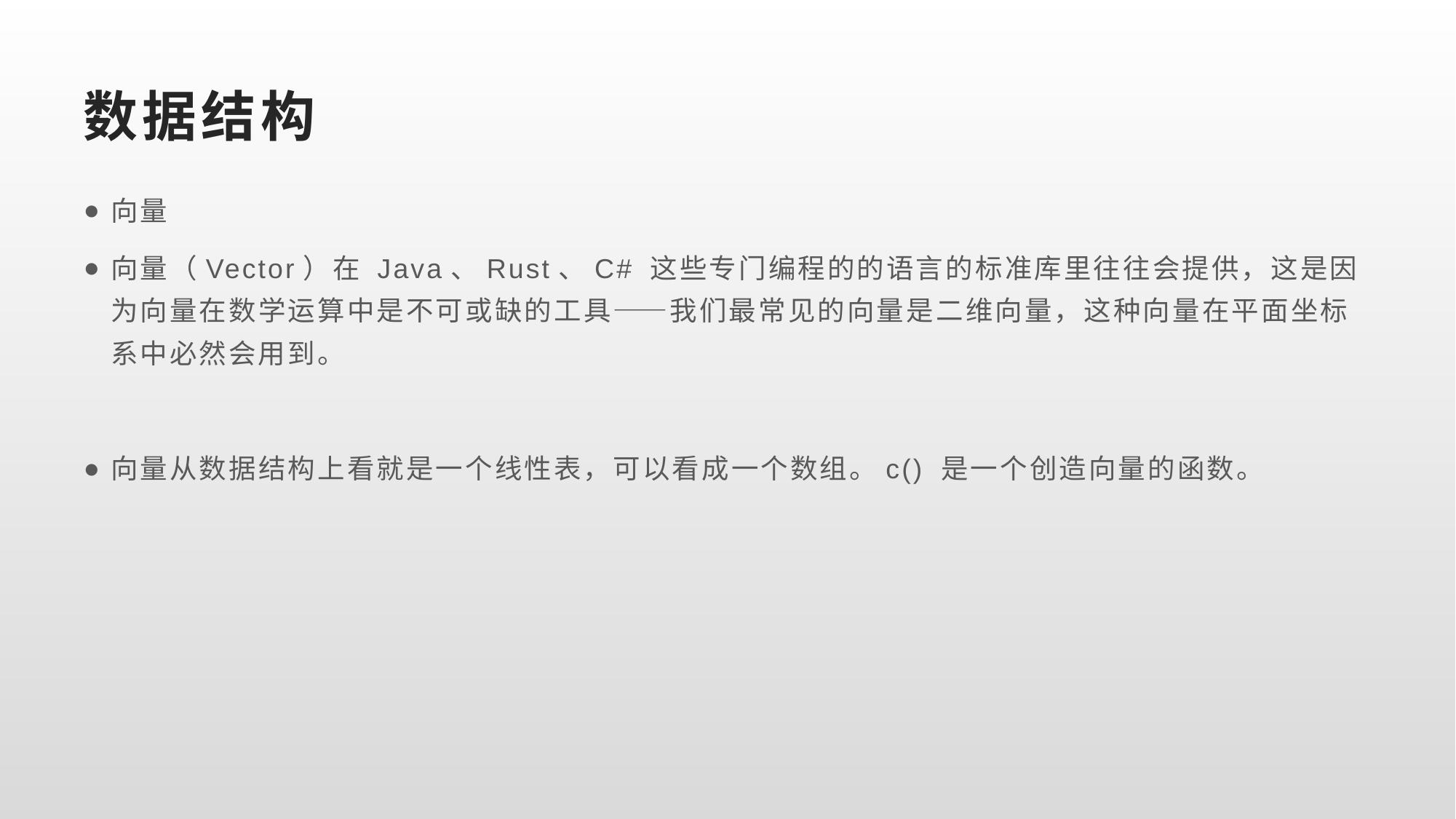

# 数据结构
向量
向量（Vector）在 Java、Rust、C# 这些专门编程的的语言的标准库里往往会提供，这是因为向量在数学运算中是不可或缺的工具——我们最常见的向量是二维向量，这种向量在平面坐标系中必然会用到。

向量从数据结构上看就是一个线性表，可以看成一个数组。c() 是一个创造向量的函数。